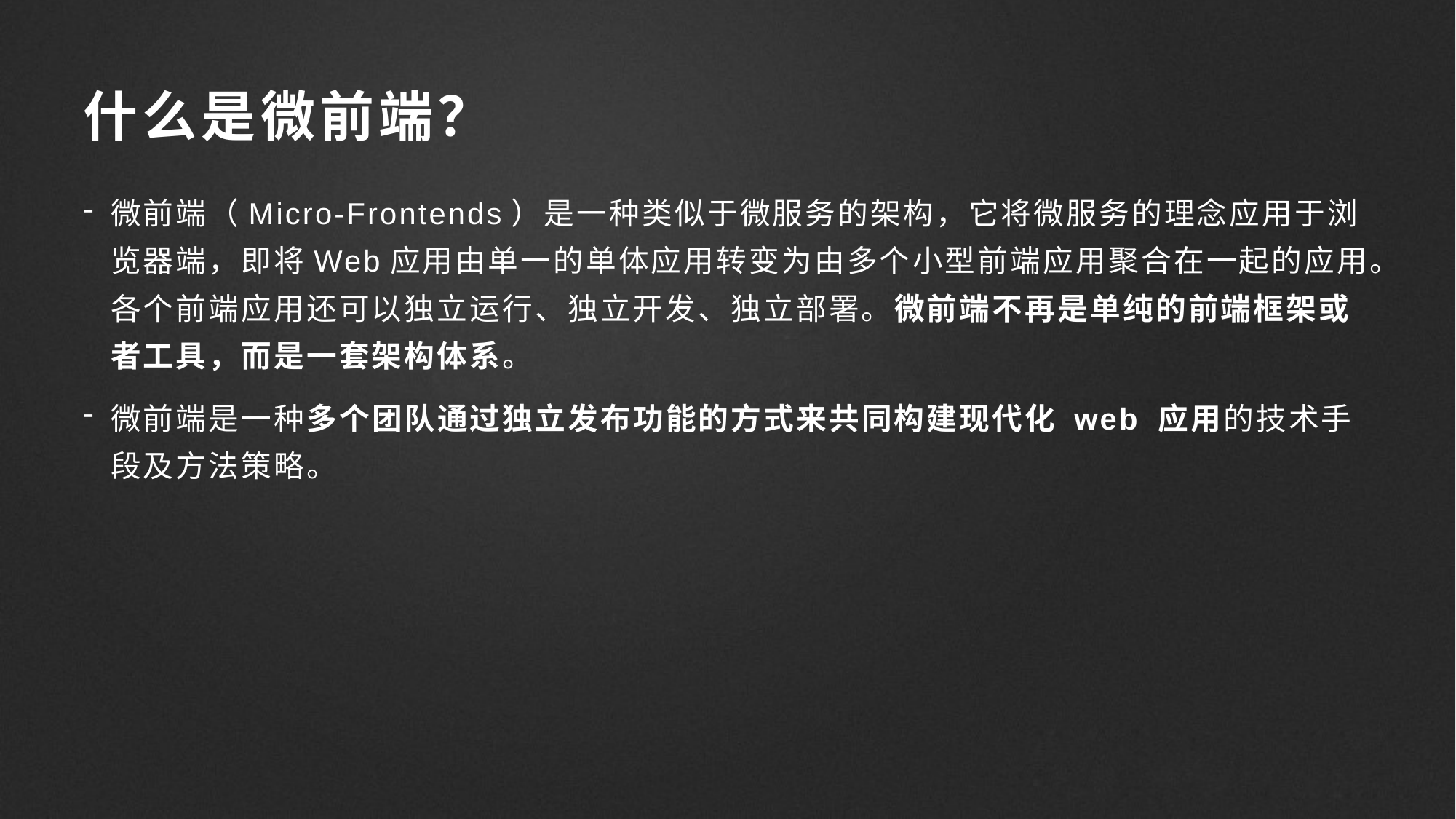

# 什么是微前端？
微前端（Micro-Frontends）是一种类似于微服务的架构，它将微服务的理念应用于浏览器端，即将Web应用由单一的单体应用转变为由多个小型前端应用聚合在一起的应用。各个前端应用还可以独立运行、独立开发、独立部署。微前端不再是单纯的前端框架或者工具，而是一套架构体系。
微前端是一种多个团队通过独立发布功能的方式来共同构建现代化 web 应用的技术手段及方法策略。